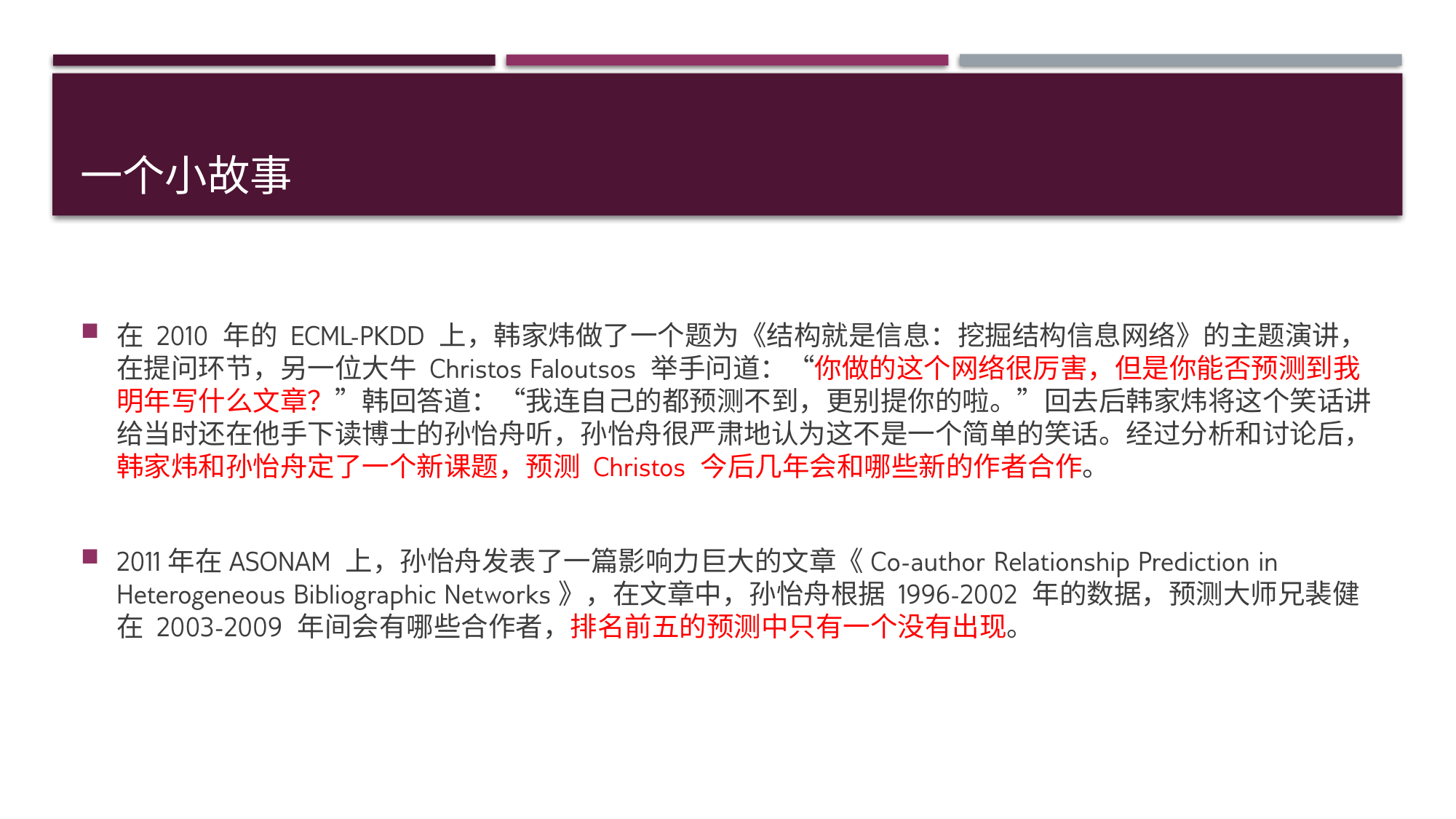

# 一个小故事
在 2010 年的 ECML-PKDD 上，韩家炜做了一个题为《结构就是信息：挖掘结构信息网络》的主题演讲，在提问环节，另一位大牛 Christos Faloutsos 举手问道：“你做的这个网络很厉害，但是你能否预测到我明年写什么文章？”韩回答道：“我连自己的都预测不到，更别提你的啦。”回去后韩家炜将这个笑话讲给当时还在他手下读博士的孙怡舟听，孙怡舟很严肃地认为这不是一个简单的笑话。经过分析和讨论后，韩家炜和孙怡舟定了一个新课题，预测 Christos 今后几年会和哪些新的作者合作。

2011年在ASONAM 上，孙怡舟发表了一篇影响力巨大的文章《Co-author Relationship Prediction in Heterogeneous Bibliographic Networks》，在文章中，孙怡舟根据 1996-2002 年的数据，预测大师兄裴健在 2003-2009 年间会有哪些合作者，排名前五的预测中只有一个没有出现。